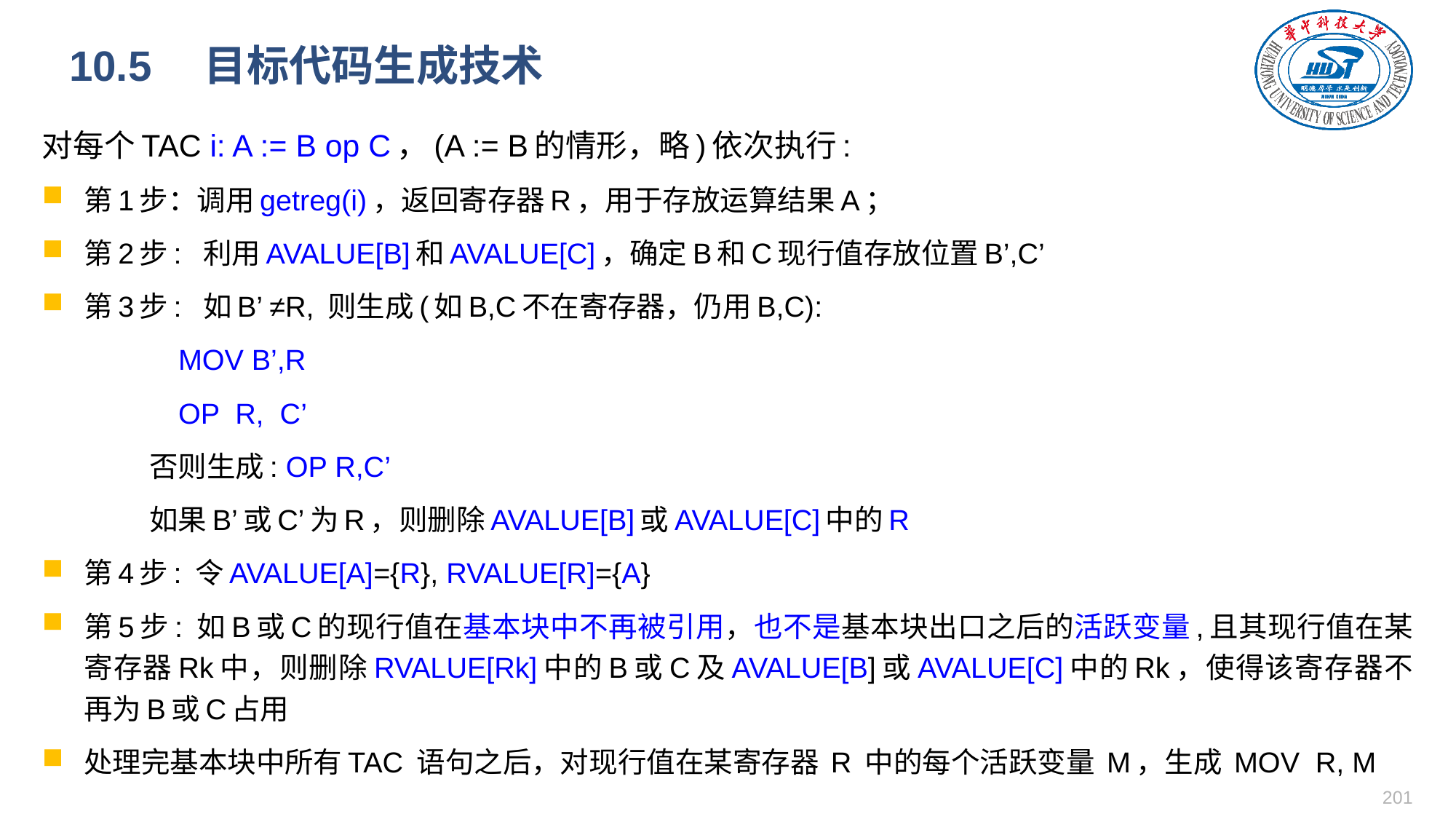

# 10.5　目标代码生成技术
对每个TAC i: A := B op C，(A := B的情形，略)依次执行:
第1步：调用getreg(i)，返回寄存器R，用于存放运算结果A；
第2步:  利用AVALUE[B]和AVALUE[C]，确定B和C现行值存放位置B’,C’
第3步:  如B’ ≠R, 则生成(如B,C不在寄存器，仍用B,C):
                 MOV B’,R
                 OP  R,  C’
                否则生成: OP R,C’
                如果B’或C’为R，则删除AVALUE[B]或AVALUE[C]中的R
第4步: 令AVALUE[A]={R}, RVALUE[R]={A}
第5步: 如B或C的现行值在基本块中不再被引用，也不是基本块出口之后的活跃变量,且其现行值在某寄存器Rk中，则删除RVALUE[Rk]中的B或C及AVALUE[B]或AVALUE[C]中的Rk，使得该寄存器不再为B或C占用
处理完基本块中所有TAC 语句之后，对现行值在某寄存器 R 中的每个活跃变量 M，生成 MOV  R, M
201